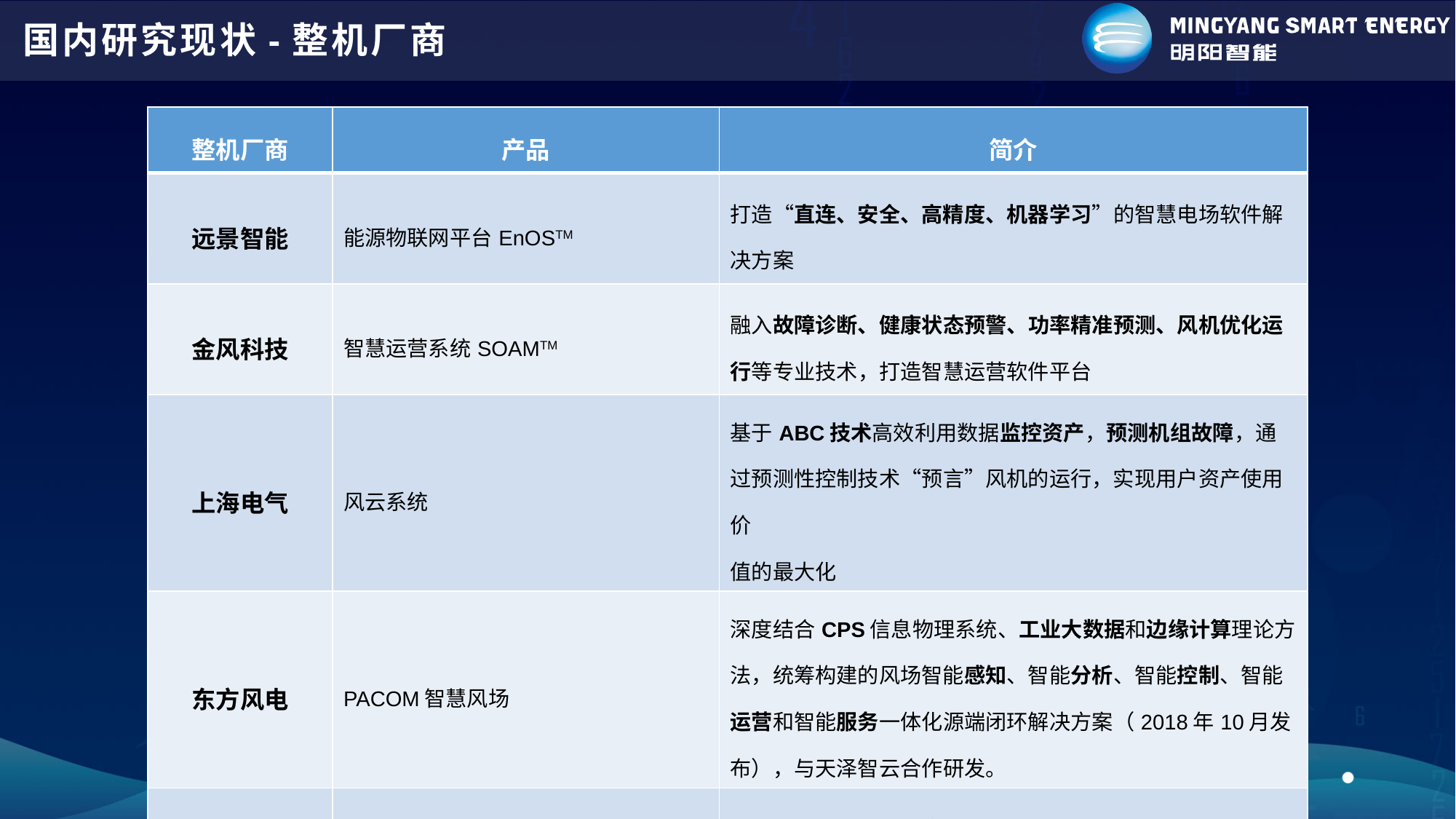

# 国内研究现状-整机厂商
| 整机厂商 | 产品 | 简介 |
| --- | --- | --- |
| 远景智能 | 能源物联网平台EnOSTM | 打造“直连、安全、高精度、机器学习”的智慧电场软件解决方案 |
| 金风科技 | 智慧运营系统SOAMTM | 融入故障诊断、健康状态预警、功率精准预测、风机优化运行等专业技术，打造智慧运营软件平台 |
| 上海电气 | 风云系统 | 基于ABC技术高效利用数据监控资产，预测机组故障，通过预测性控制技术“预言”风机的运行，实现用户资产使用价 值的最大化 |
| 东方风电 | PACOM智慧风场 | 深度结合CPS信息物理系统、工业大数据和边缘计算理论方法，统筹构建的风场智能感知、智能分析、智能控制、智能运营和智能服务一体化源端闭环解决方案（2018年10月发布），与天泽智云合作研发。 |
| 联合动力 | 智慧风电场服务系统UP-WindEYE | 集成高速互联风电场实时通讯、电网支撑技术、能量管理、数据采集和分析、寿命评估、故障预警诊断等功能 |